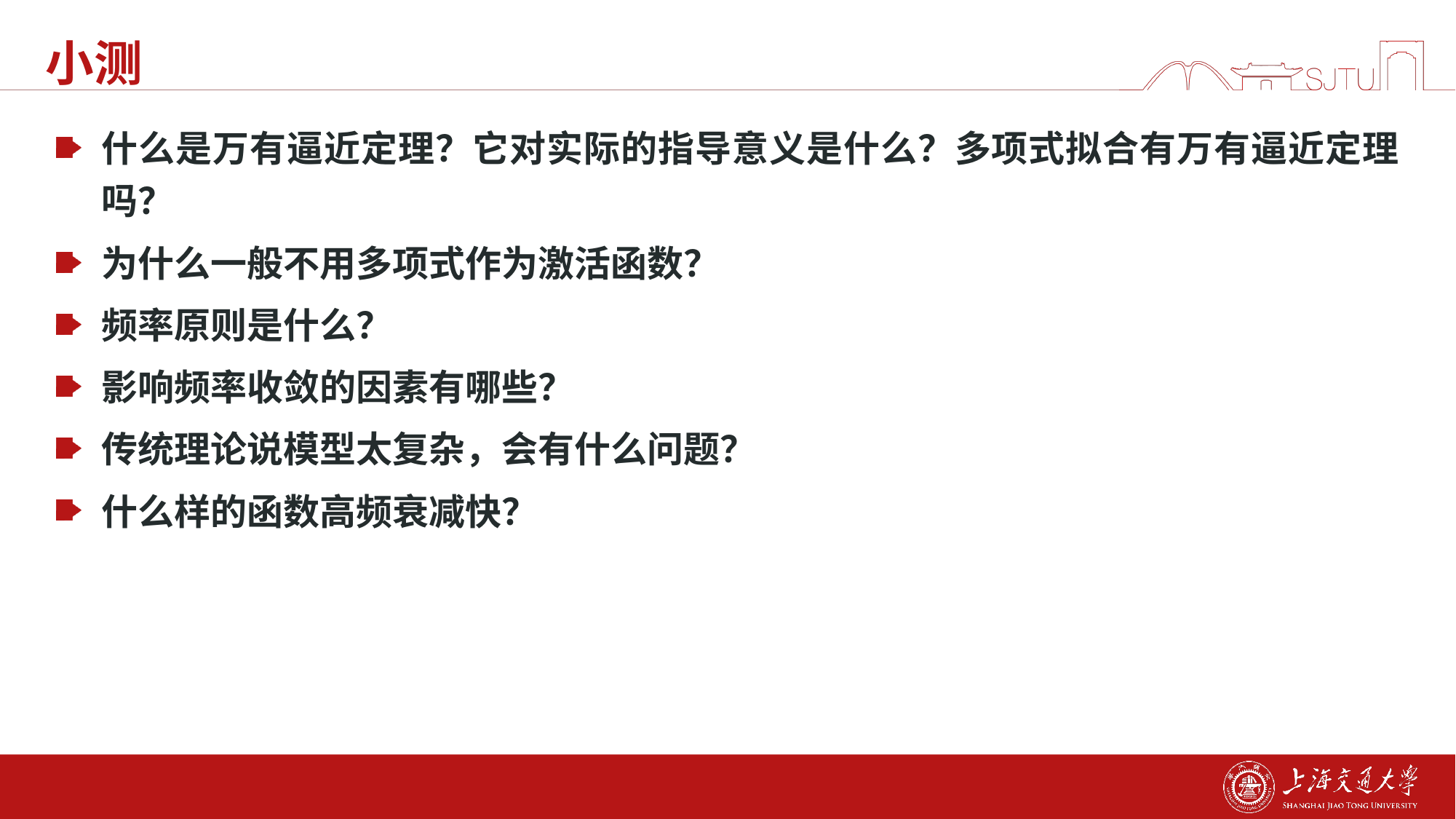

# 小测
什么是万有逼近定理？它对实际的指导意义是什么？多项式拟合有万有逼近定理吗？
为什么一般不用多项式作为激活函数？
频率原则是什么？
影响频率收敛的因素有哪些？
传统理论说模型太复杂，会有什么问题？
什么样的函数高频衰减快？